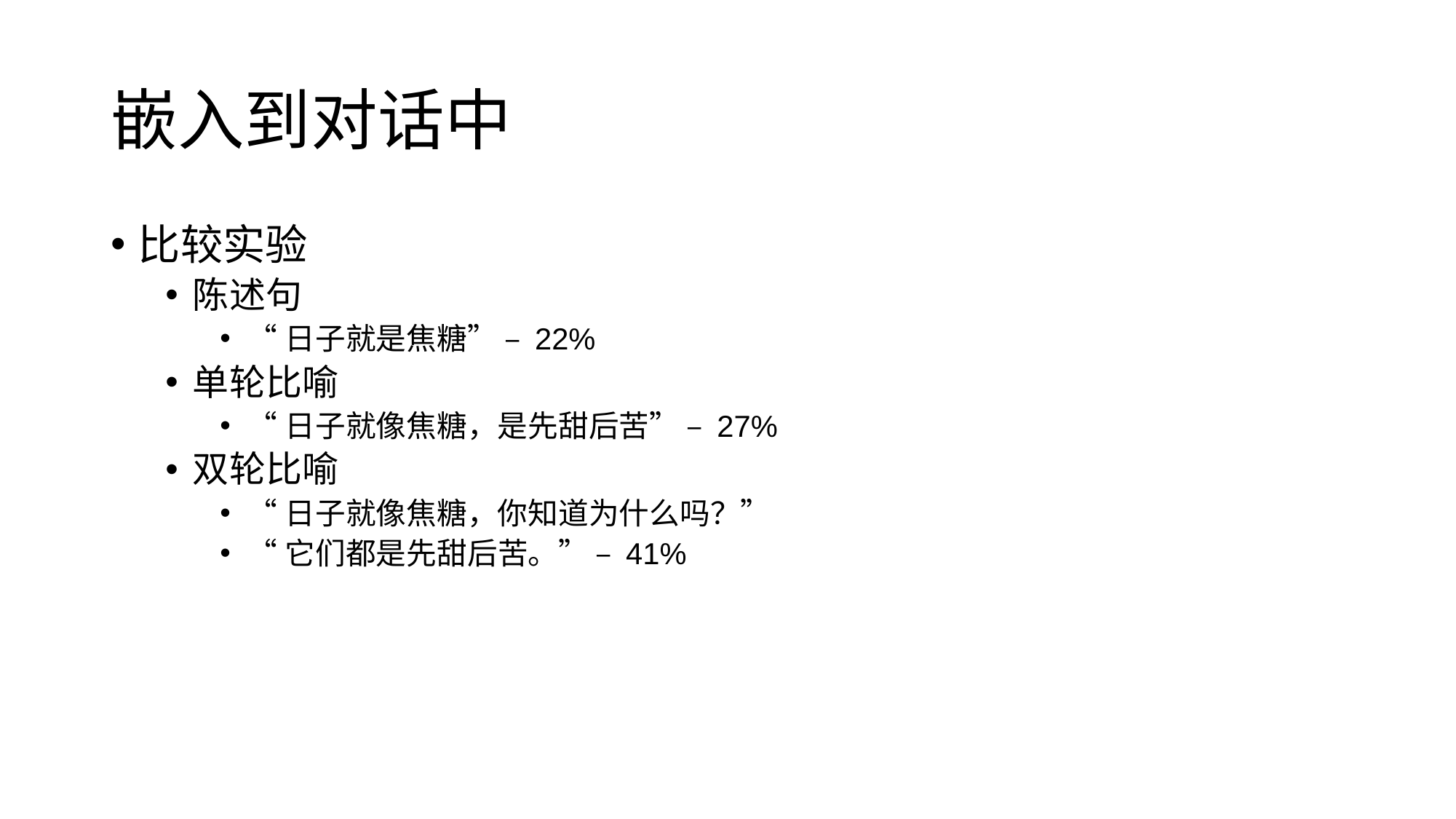

# 嵌入到对话中
比较实验
陈述句
“日子就是焦糖” – 22%
单轮比喻
“日子就像焦糖，是先甜后苦” – 27%
双轮比喻
“日子就像焦糖，你知道为什么吗？”
“它们都是先甜后苦。” – 41%